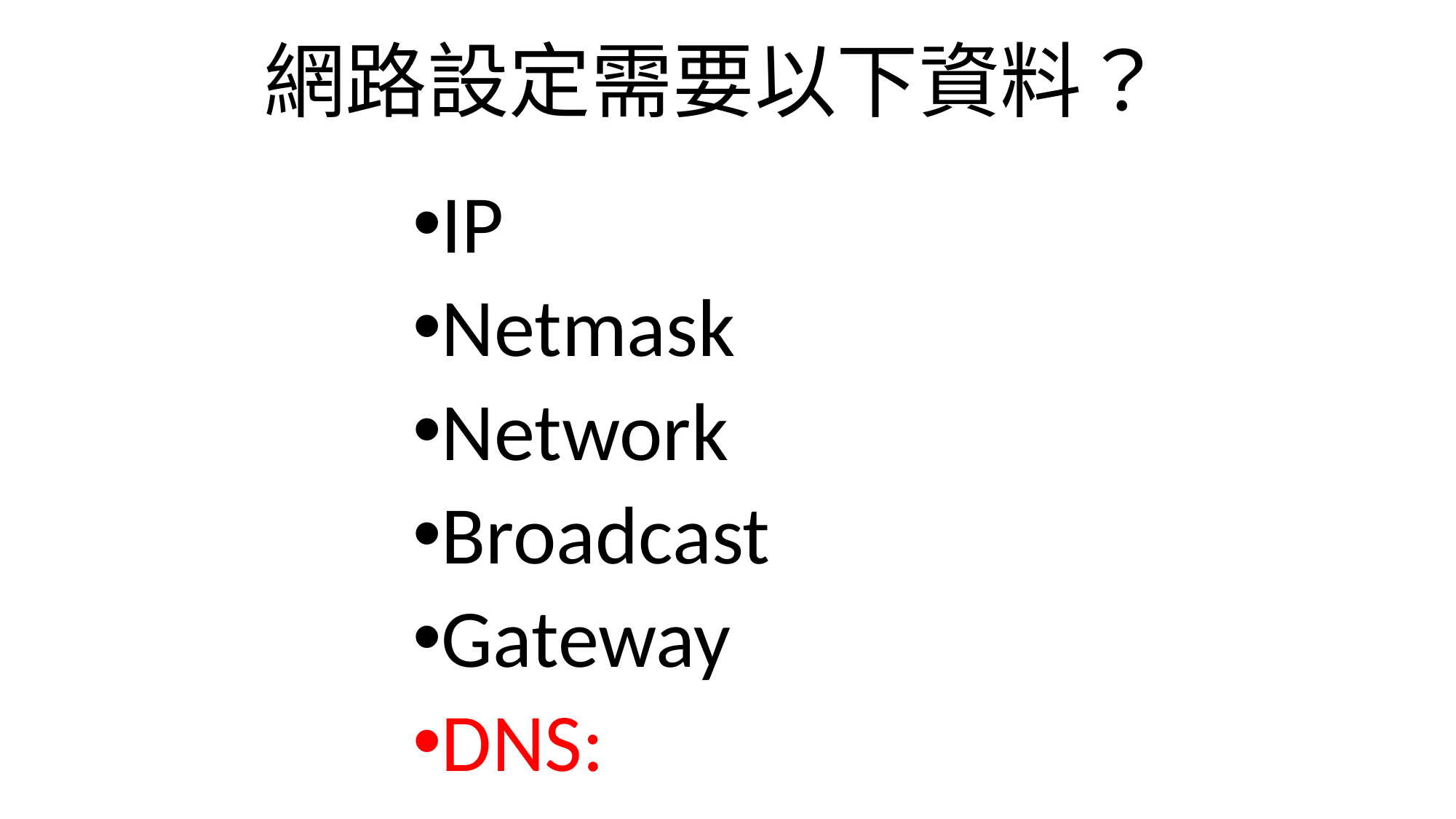

# 網路設定需要以下資料？
IP
Netmask
Network
Broadcast
Gateway
DNS: